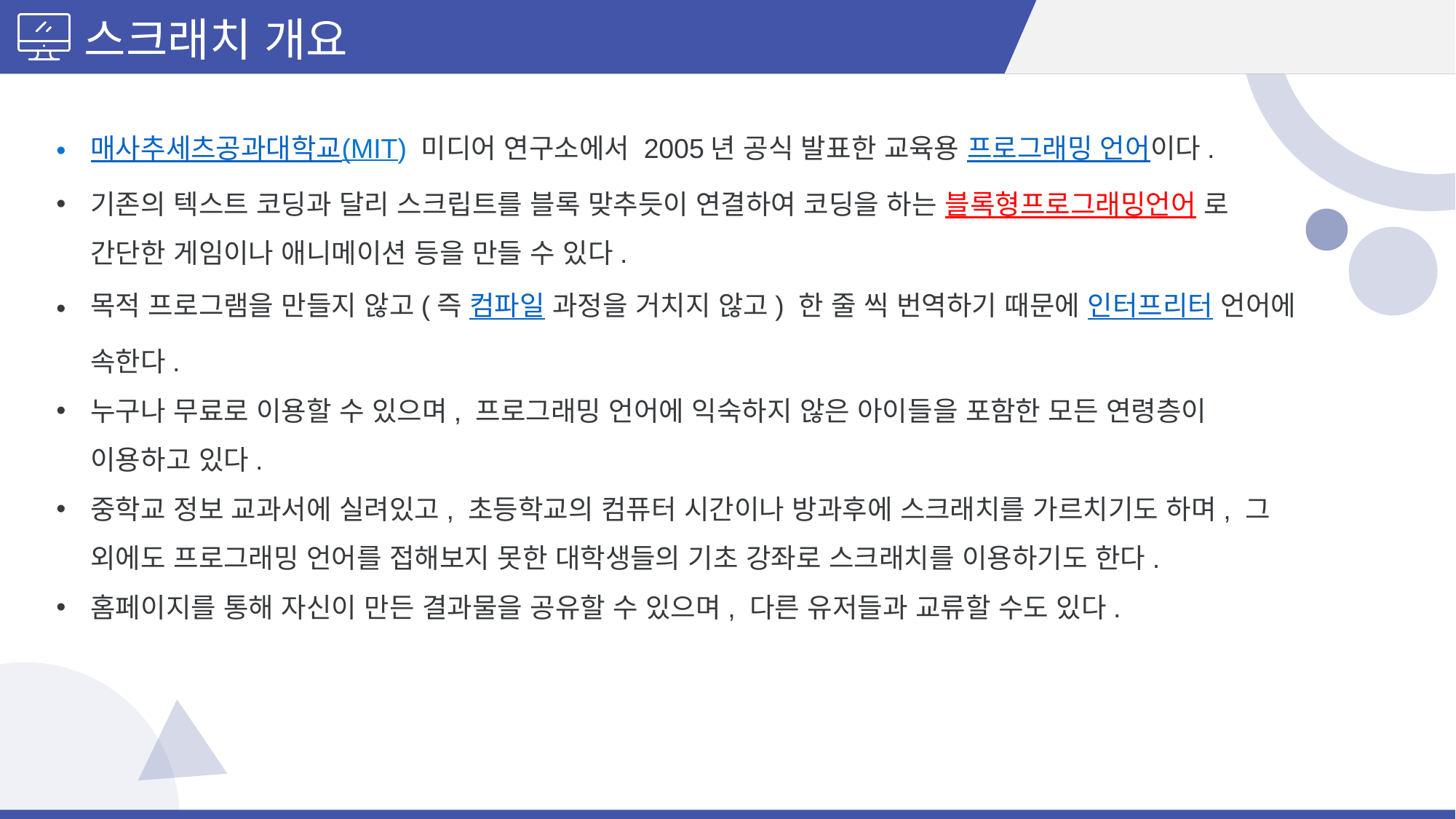

스크래치 개요
매사추세츠공과대학교(MIT) 미디어 연구소에서 2005년 공식 발표한 교육용 프로그래밍 언어이다.
기존의 텍스트 코딩과 달리 스크립트를 블록 맞추듯이 연결하여 코딩을 하는 블록형프로그래밍언어 로 간단한 게임이나 애니메이션 등을 만들 수 있다.
목적 프로그램을 만들지 않고(즉 컴파일 과정을 거치지 않고) 한 줄 씩 번역하기 때문에 인터프리터 언어에 속한다.
누구나 무료로 이용할 수 있으며, 프로그래밍 언어에 익숙하지 않은 아이들을 포함한 모든 연령층이 이용하고 있다.
중학교 정보 교과서에 실려있고, 초등학교의 컴퓨터 시간이나 방과후에 스크래치를 가르치기도 하며, 그 외에도 프로그래밍 언어를 접해보지 못한 대학생들의 기초 강좌로 스크래치를 이용하기도 한다.
홈페이지를 통해 자신이 만든 결과물을 공유할 수 있으며, 다른 유저들과 교류할 수도 있다.